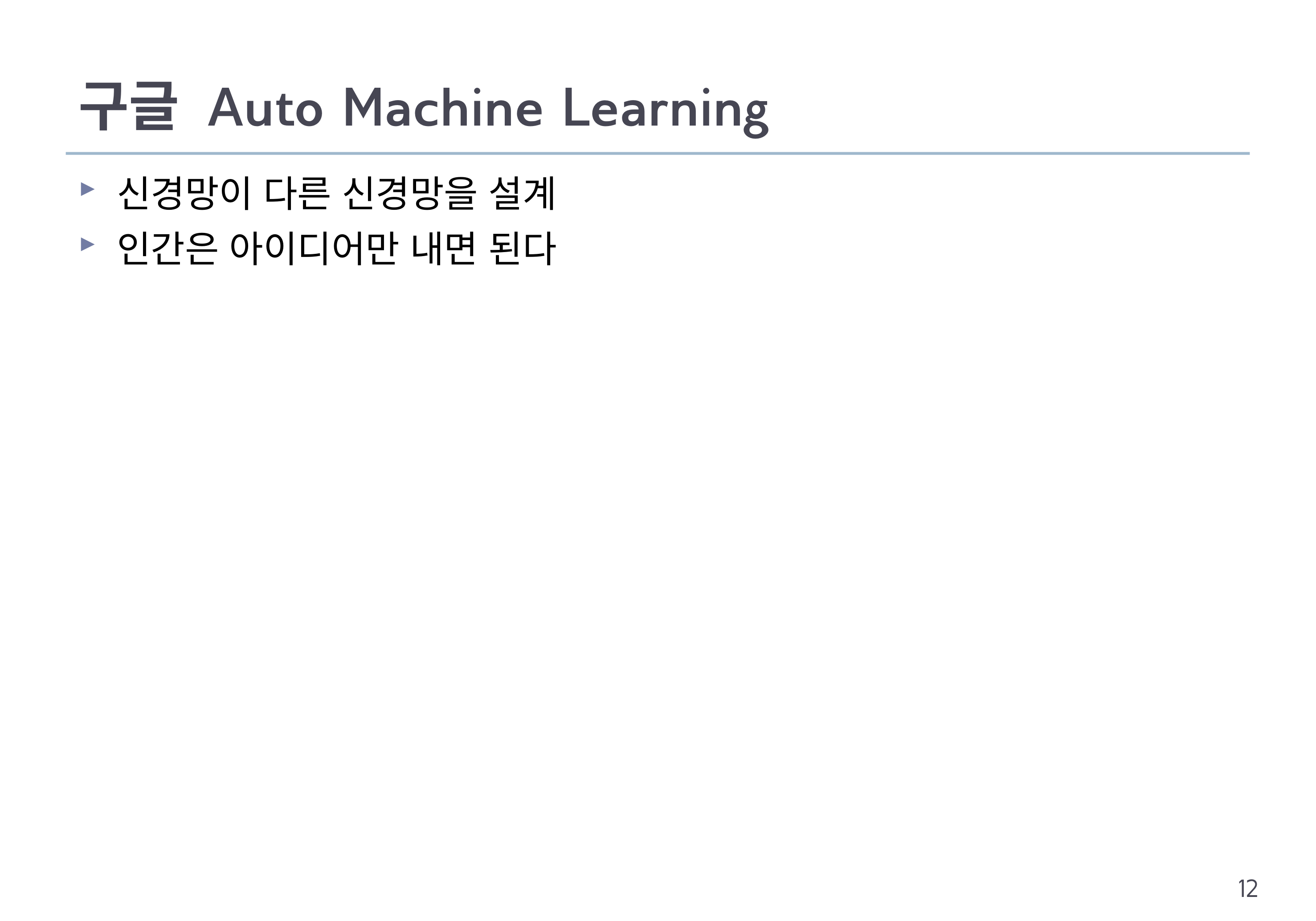

# 구글 Auto Machine Learning
신경망이 다른 신경망을 설계
인간은 아이디어만 내면 된다
12